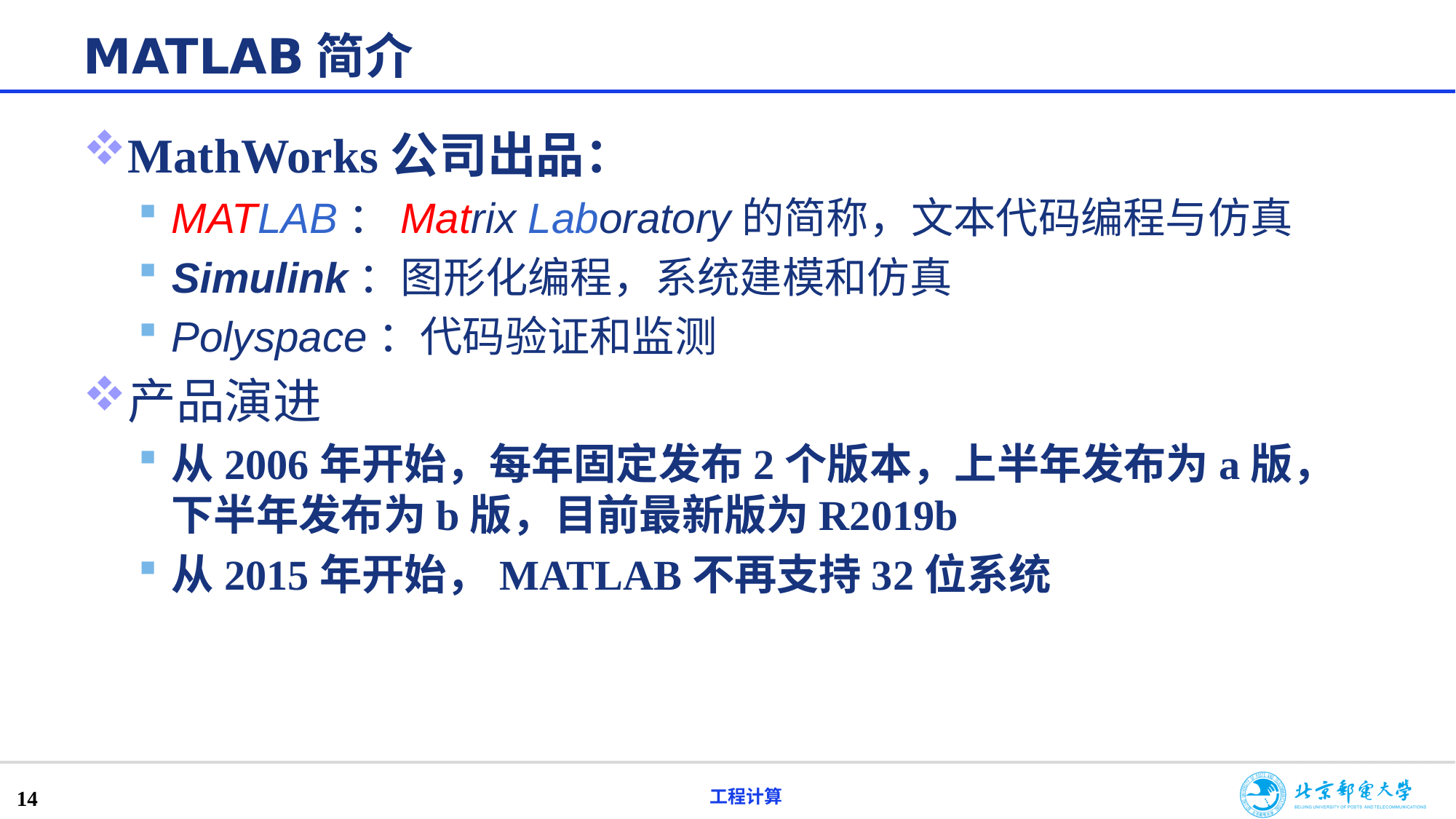

# MATLAB简介
MathWorks公司出品：
MATLAB：Matrix Laboratory的简称，文本代码编程与仿真
Simulink：图形化编程，系统建模和仿真
Polyspace：代码验证和监测
产品演进
从2006年开始，每年固定发布2个版本，上半年发布为a版，下半年发布为b版，目前最新版为R2019b
从2015年开始，MATLAB不再支持32位系统
14